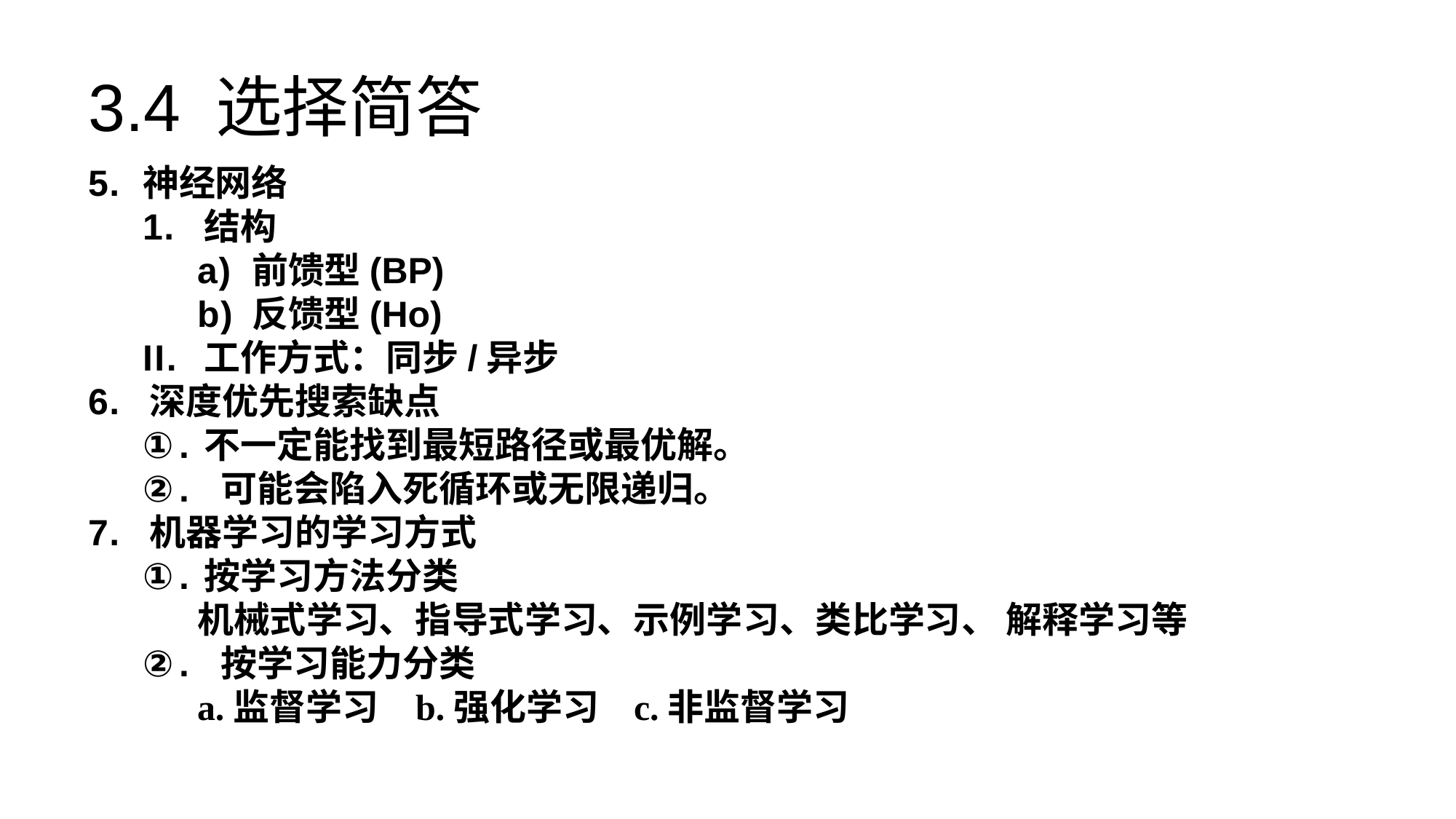

# 3.4 选择简答
神经网络
结构
前馈型(BP)
反馈型(Ho)
工作方式：同步/异步
深度优先搜索缺点
不一定能找到最短路径或最优解。
 可能会陷入死循环或无限递归。
机器学习的学习方式
按学习方法分类
机械式学习、指导式学习、示例学习、类比学习、 解释学习等
 按学习能力分类
a.监督学习	b.强化学习	c.非监督学习